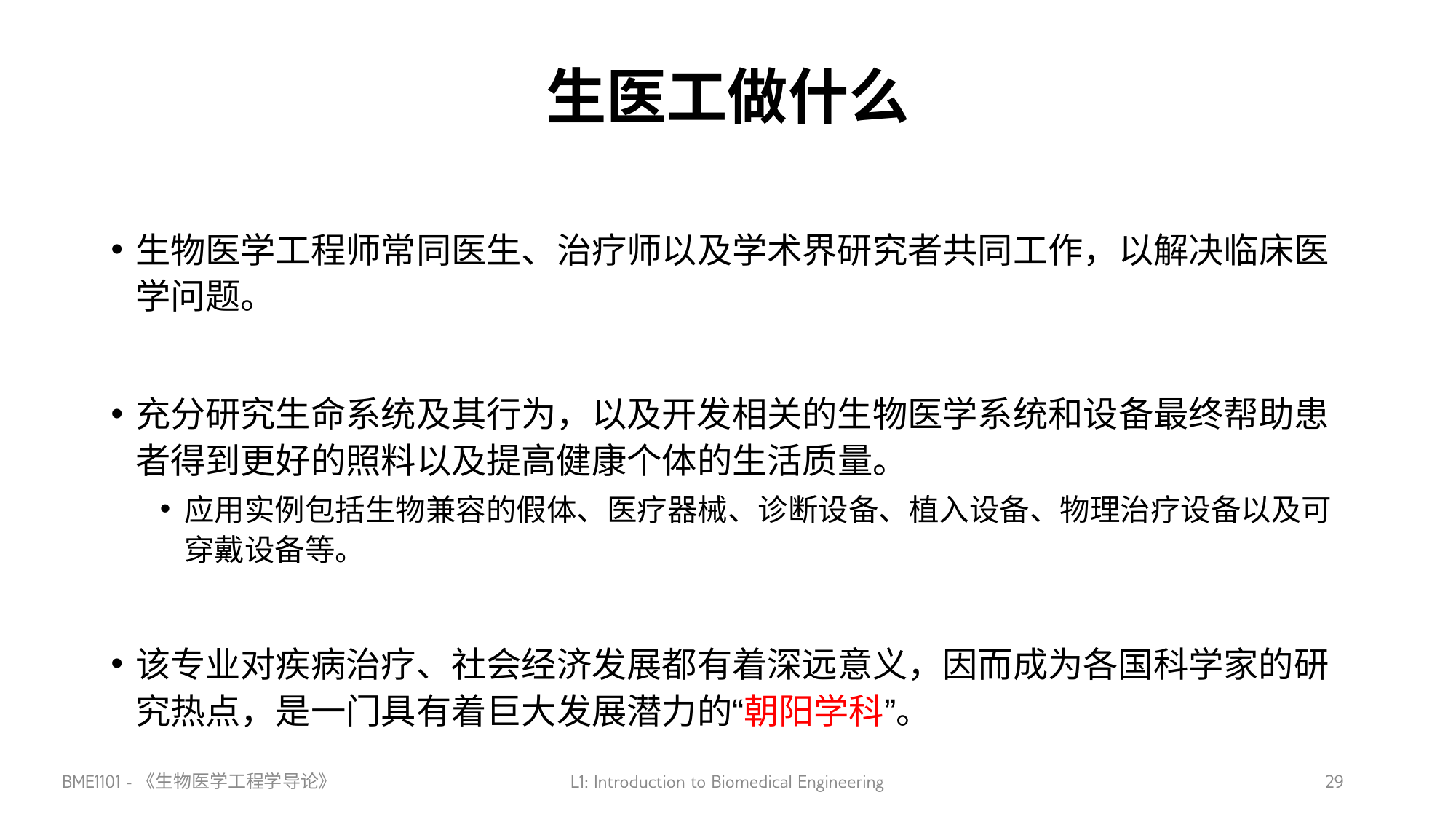

# 生医工做什么
生物医学工程师常同医生、治疗师以及学术界研究者共同工作，以解决临床医学问题。

充分研究生命系统及其行为，以及开发相关的生物医学系统和设备最终帮助患者得到更好的照料以及提高健康个体的生活质量。
应用实例包括生物兼容的假体、医疗器械、诊断设备、植入设备、物理治疗设备以及可穿戴设备等。

该专业对疾病治疗、社会经济发展都有着深远意义，因而成为各国科学家的研究热点，是一门具有着巨大发展潜力的“朝阳学科”。
BME1101 -《生物医学工程学导论》
L1: Introduction to Biomedical Engineering
29